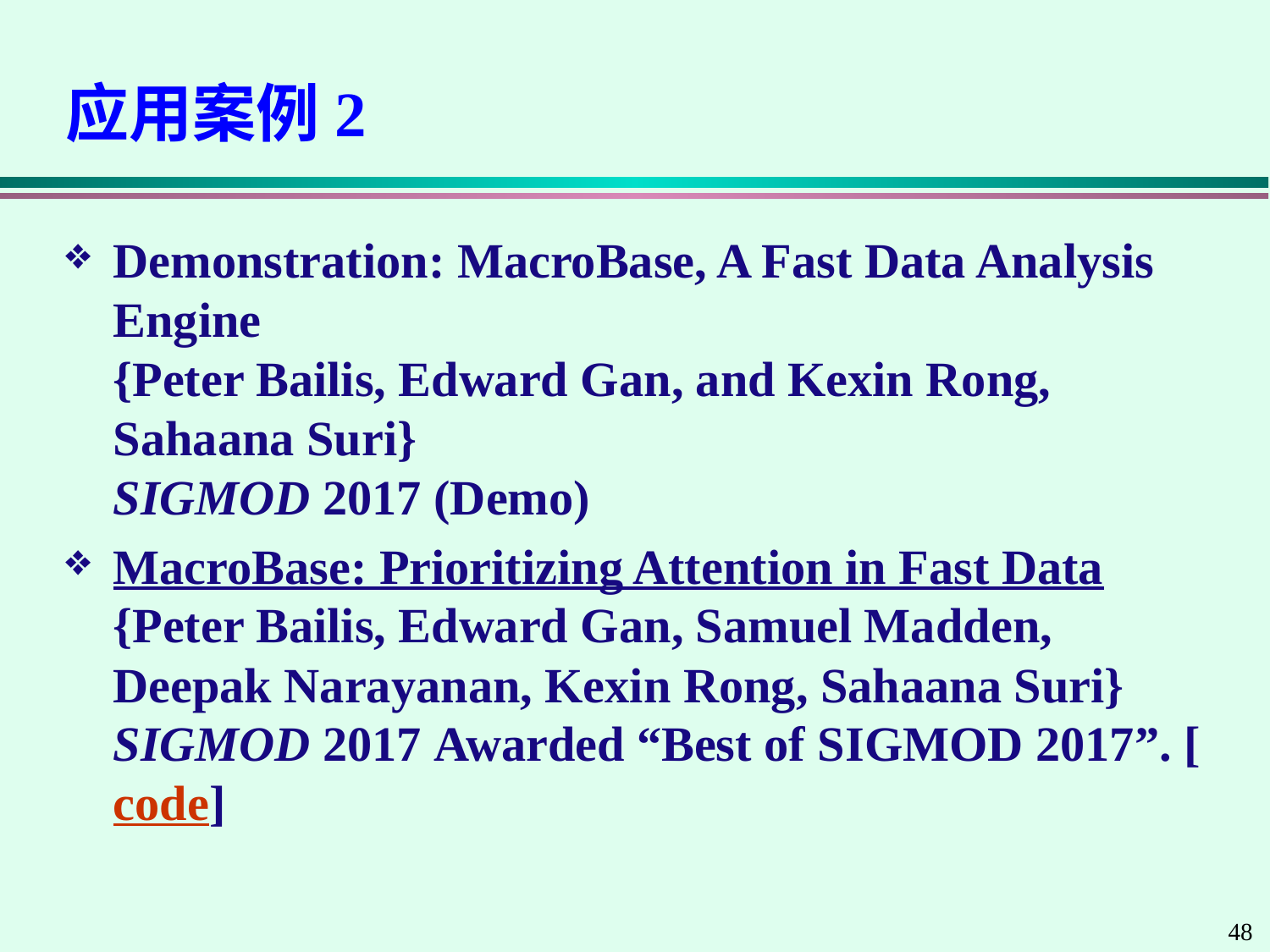

# 应用案例2
Demonstration: MacroBase, A Fast Data Analysis Engine
{Peter Bailis, Edward Gan, and Kexin Rong, Sahaana Suri}
SIGMOD 2017 (Demo)
MacroBase: Prioritizing Attention in Fast Data
{Peter Bailis, Edward Gan, Samuel Madden, Deepak Narayanan, Kexin Rong, Sahaana Suri}
SIGMOD 2017 Awarded “Best of SIGMOD 2017”. [code]